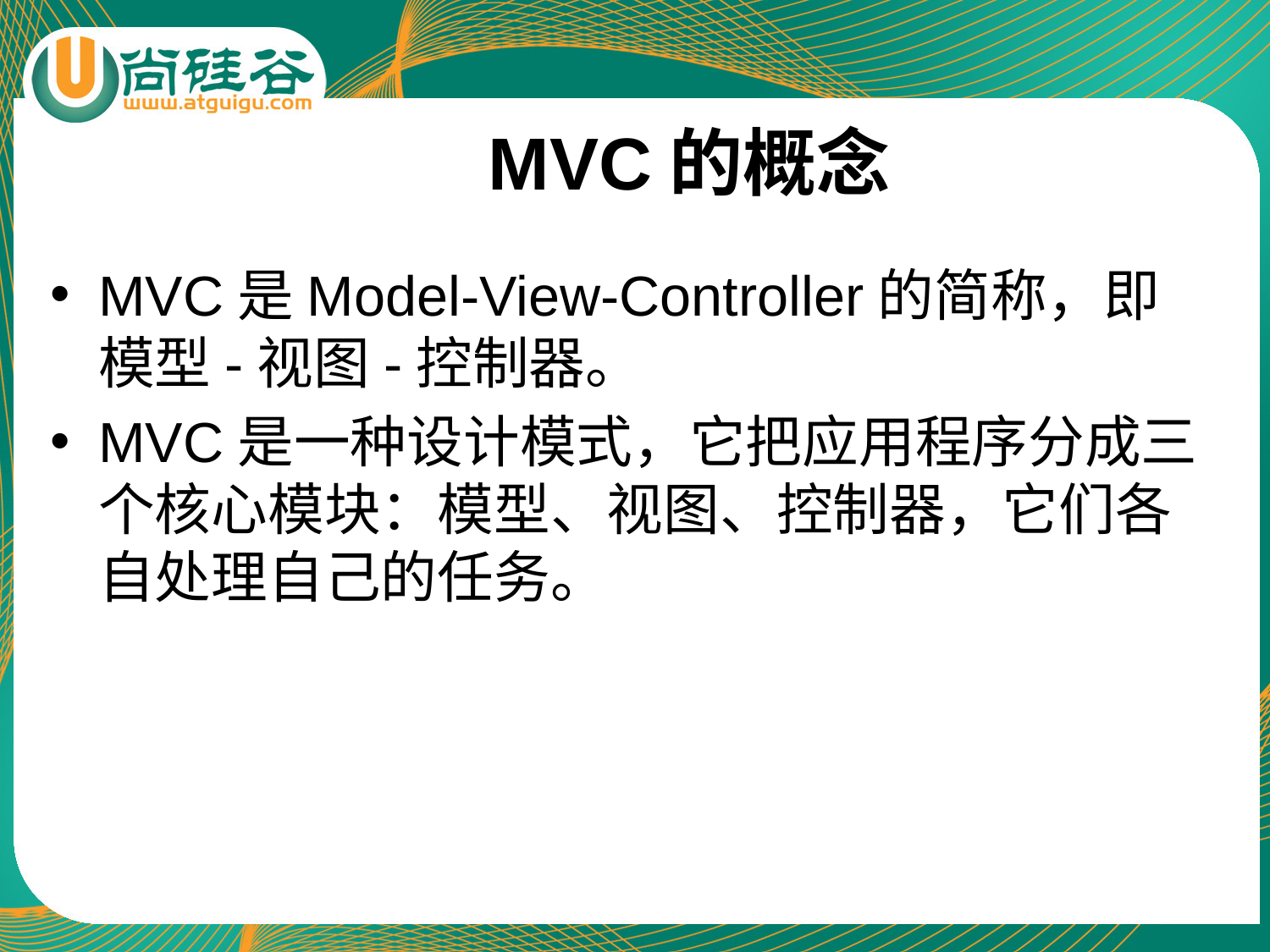

MVC的概念
MVC是Model-View-Controller的简称，即模型-视图-控制器。
MVC是一种设计模式，它把应用程序分成三个核心模块：模型、视图、控制器，它们各自处理自己的任务。